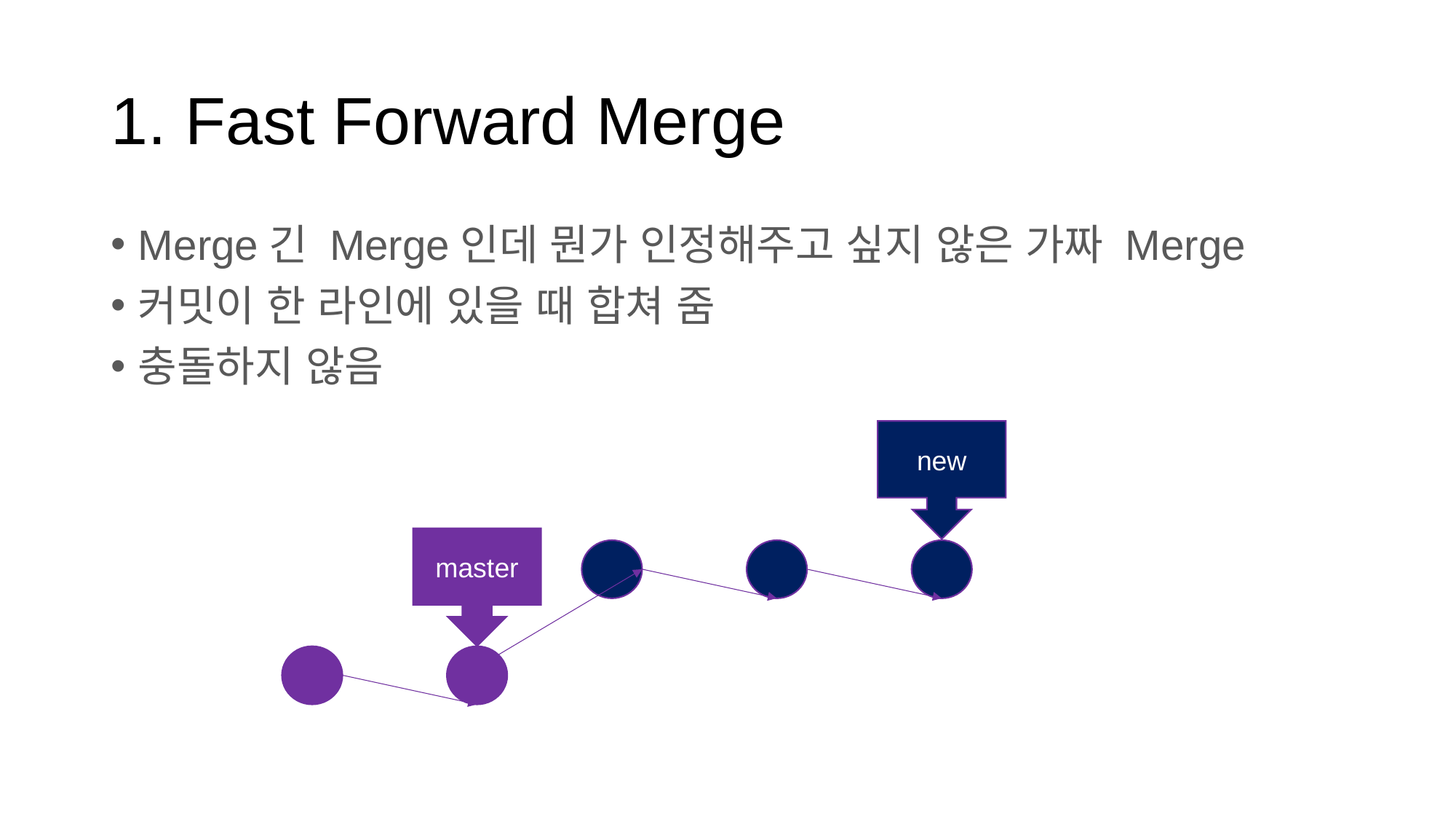

# 1. Fast Forward Merge
Merge긴 Merge인데 뭔가 인정해주고 싶지 않은 가짜 Merge
커밋이 한 라인에 있을 때 합쳐 줌
충돌하지 않음
new
master